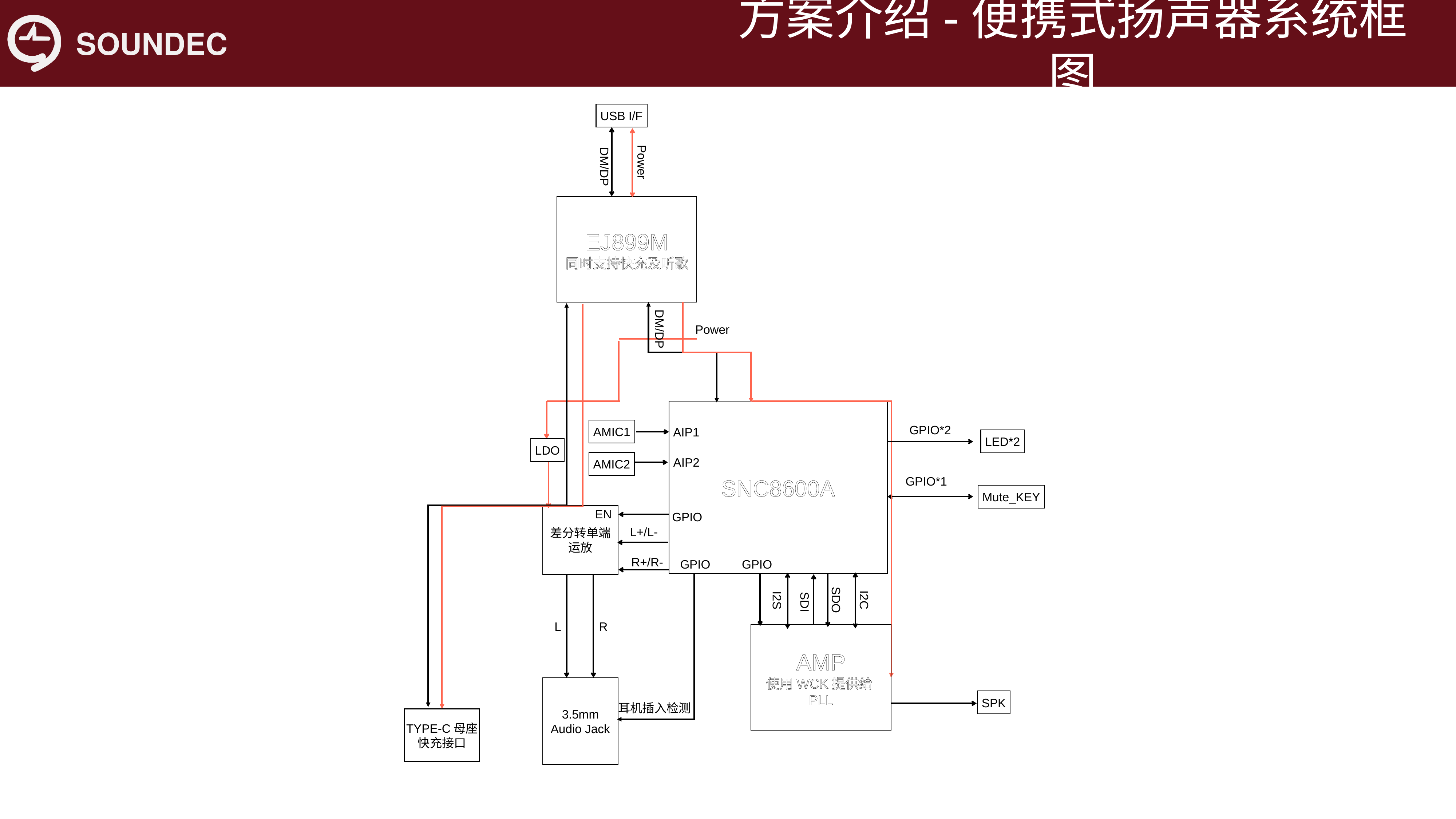

方案介绍-便携式扬声器系统框图
USB I/F
Power
DM/DP
EJ899M
同时支持快充及听歌
Power
DM/DP
SNC8600A
GPIO*2
AMIC1
AIP1
LED*2
LDO
AIP2
AMIC2
GPIO*1
Mute_KEY
EN
GPIO
差分转单端
运放
L+/L-
R+/R-
GPIO
GPIO
SDO
I2C
I2S
SDI
L
R
AMP
使用WCK提供给PLL
3.5mm
Audio Jack
SPK
耳机插入检测
TYPE-C母座
快充接口